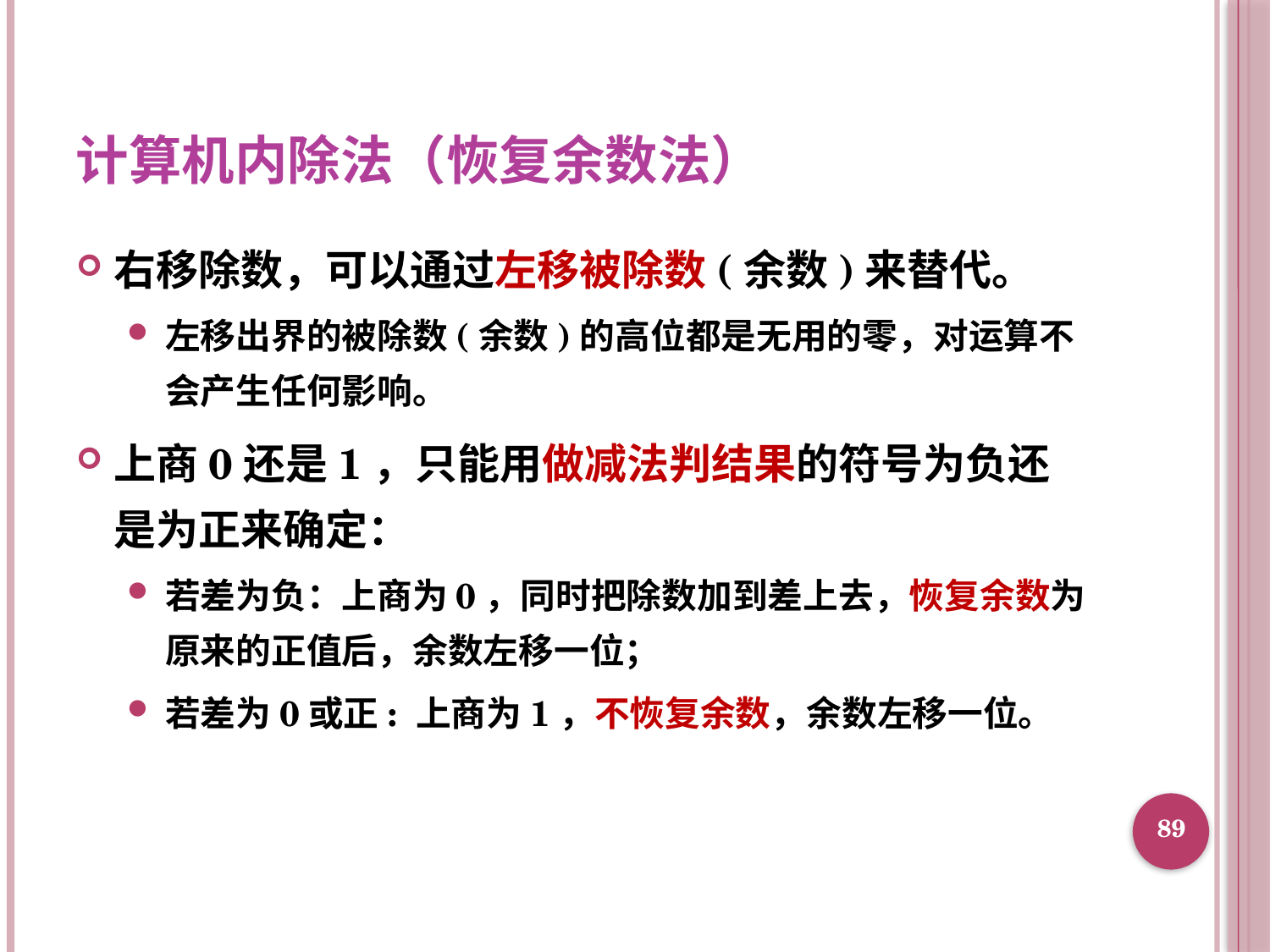

# 计算机内除法（恢复余数法）
右移除数，可以通过左移被除数(余数)来替代。
左移出界的被除数(余数)的高位都是无用的零，对运算不会产生任何影响。
上商0还是1，只能用做减法判结果的符号为负还是为正来确定：
若差为负：上商为0，同时把除数加到差上去，恢复余数为原来的正值后，余数左移一位；
若差为0或正: 上商为1，不恢复余数，余数左移一位。
89